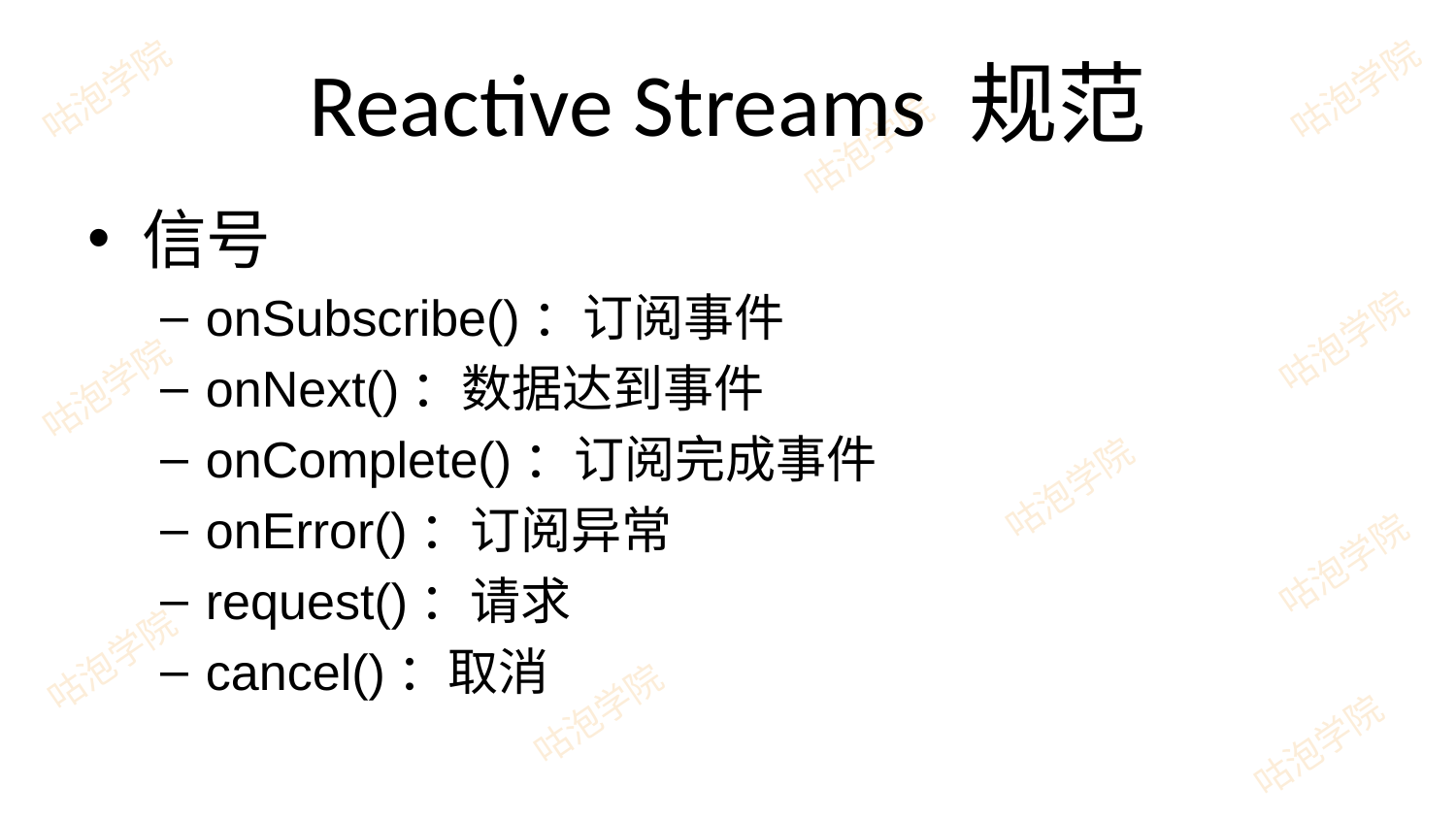

# Reactive Streams 规范
信号
onSubscribe()：订阅事件
onNext()：数据达到事件
onComplete()：订阅完成事件
onError()：订阅异常
request()：请求
cancel()：取消